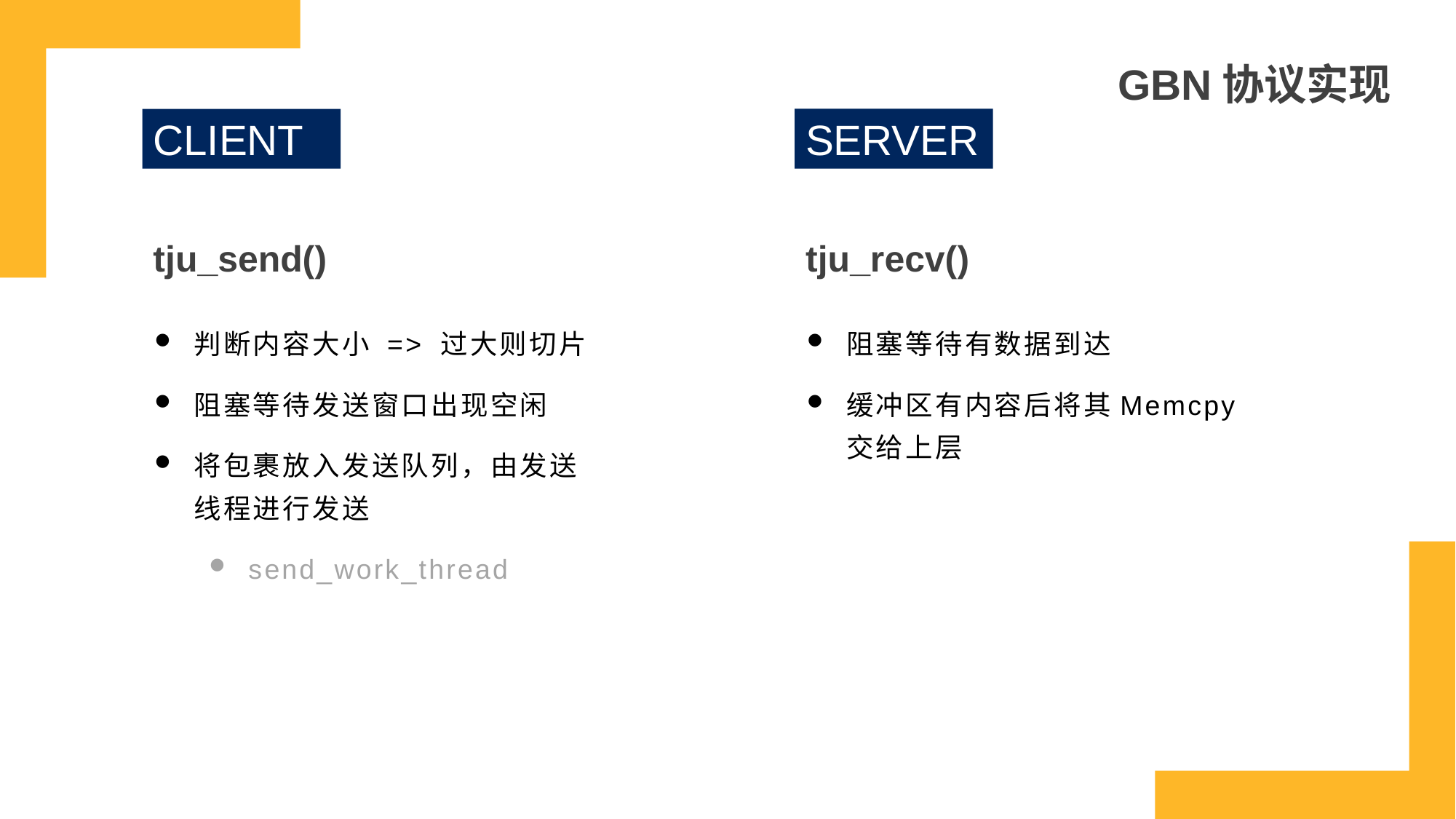

GBN协议实现
SERVER
CLIENT
tju_recv()
tju_send()
阻塞等待有数据到达
缓冲区有内容后将其Memcpy交给上层
判断内容大小 => 过大则切片
阻塞等待发送窗口出现空闲
将包裹放入发送队列，由发送线程进行发送
send_work_thread